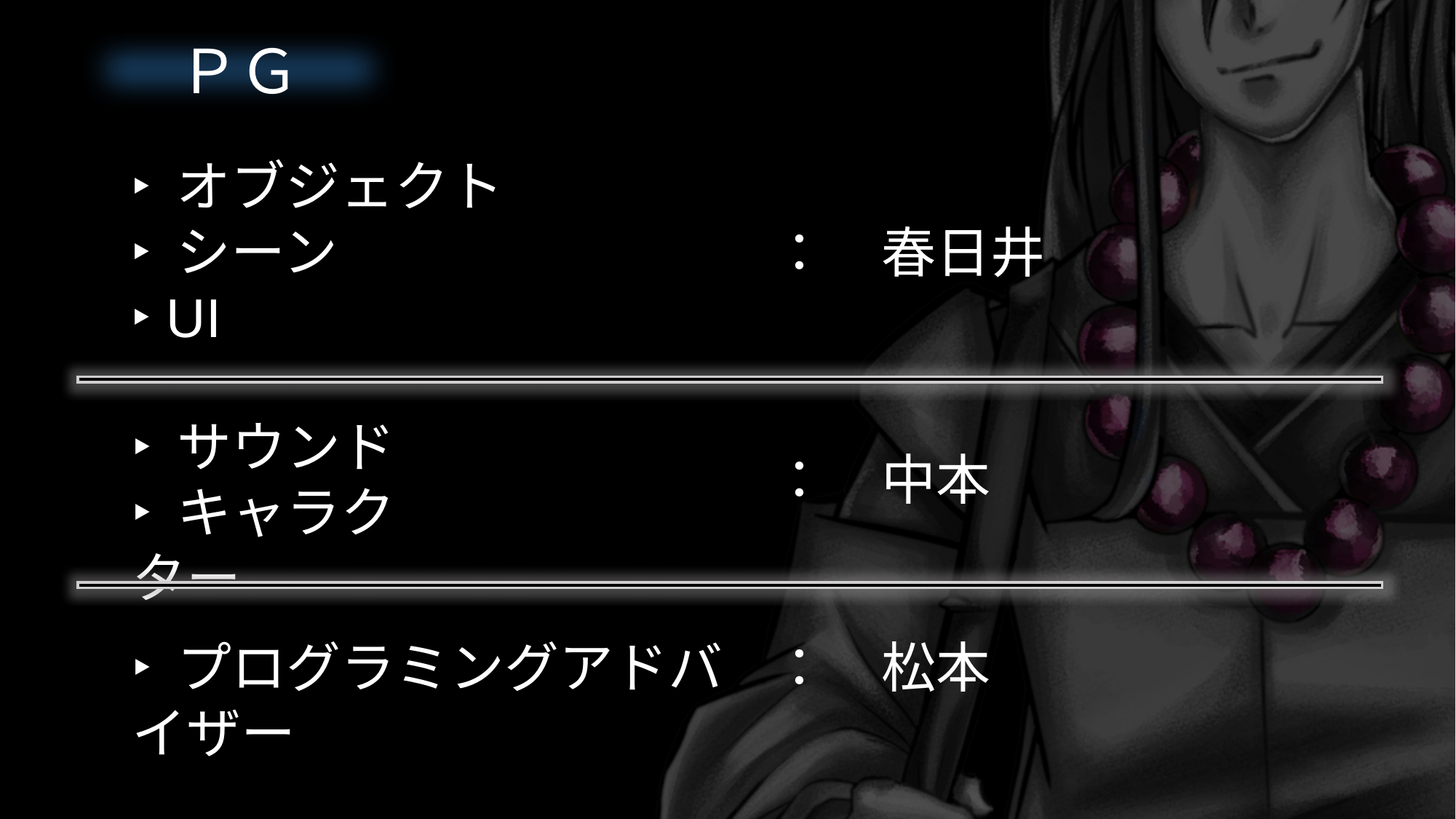

ＰＧ
‣ オブジェクト
‣ シーン
‣ UI
：　春日井

‣ サウンド
‣ キャラクター
：　中本

‣ プログラミングアドバイザー
：　松本